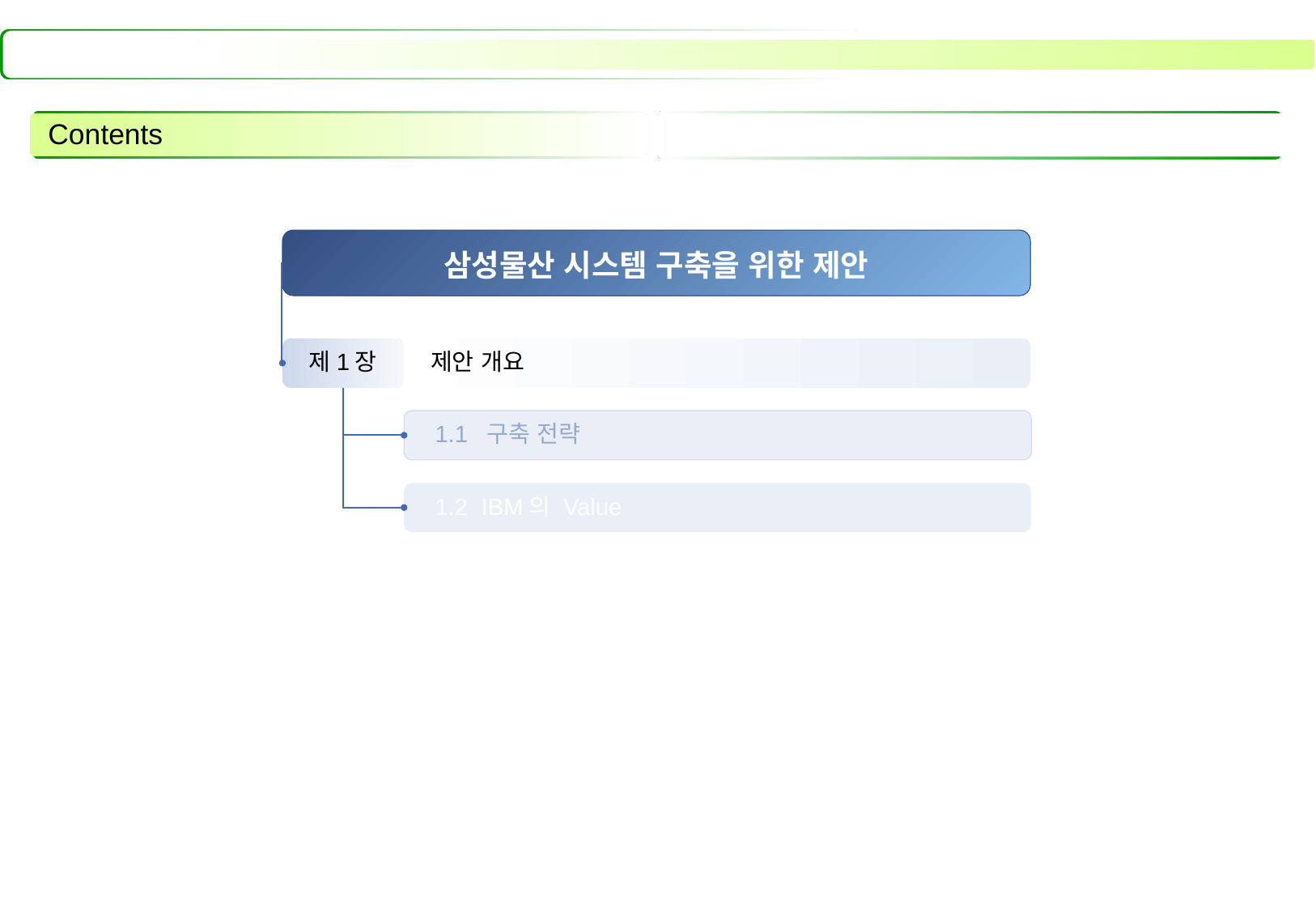

# Contents
삼성물산 시스템 구축을 위한 제안
제1장
제안 개요
1.1  구축 전략
1.2  IBM의 Value